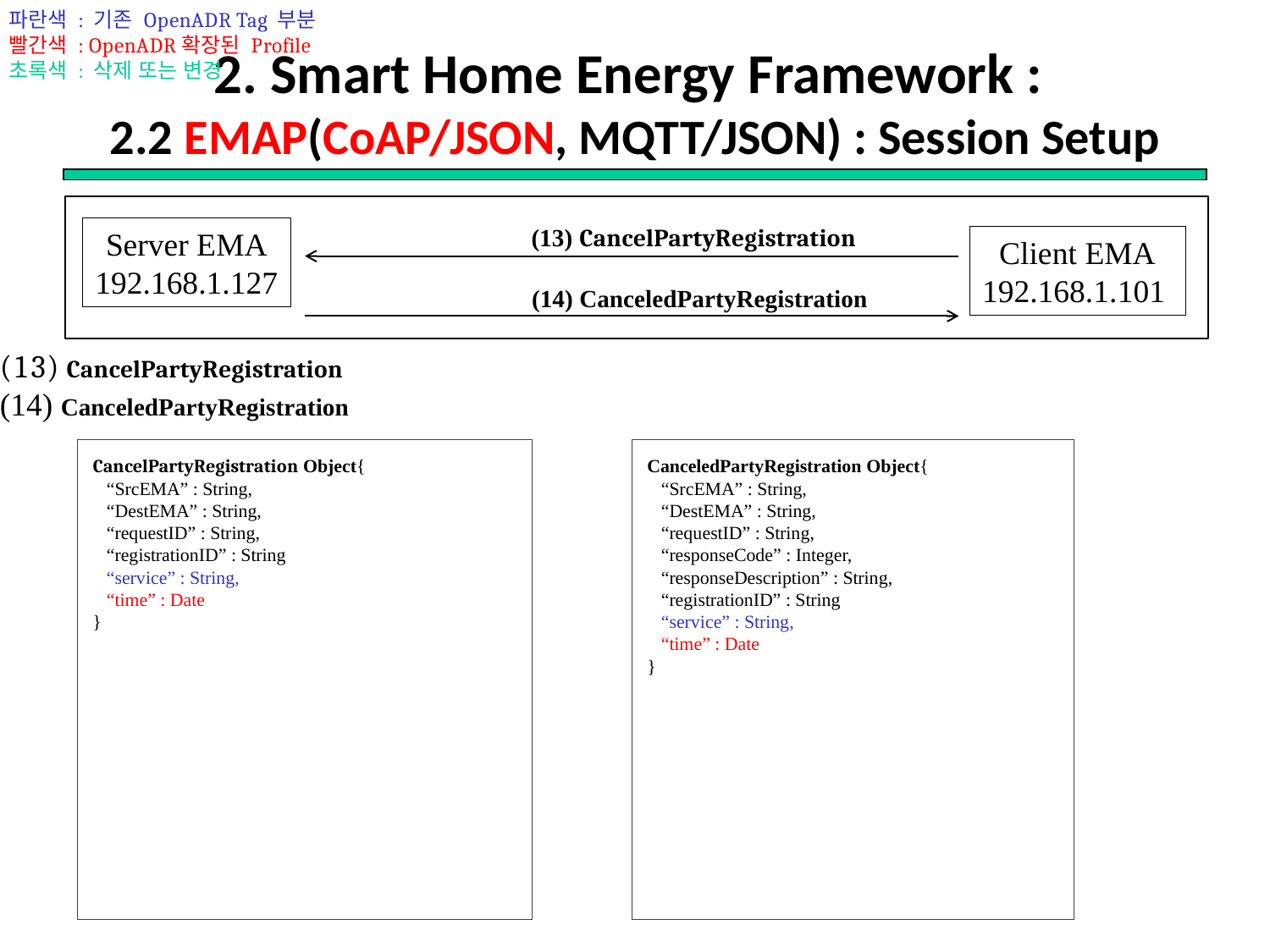

파란색 : 기존 OpenADR Tag 부분
빨간색 : OpenADR확장된 Profile
초록색 : 삭제 또는 변경
# 2. Smart Home Energy Framework : 2.2 EMAP(CoAP/JSON, MQTT/JSON) : Session Setup

(13) CancelPartyRegistration

Server EMA
192.168.1.127
Client EMA
192.168.1.101
 (14) CanceledPartyRegistration

(13) CancelPartyRegistration
(14) CanceledPartyRegistration
CancelPartyRegistration Object{
   “SrcEMA” : String,
   “DestEMA” : String,
   “requestID” : String,
   “registrationID” : String
   “service” : String,
   “time” : Date
}

CanceledPartyRegistration Object{
   “SrcEMA” : String,
   “DestEMA” : String,
   “requestID” : String,
   “responseCode” : Integer,
   “responseDescription” : String,
   “registrationID” : String
   “service” : String,
   “time” : Date
}